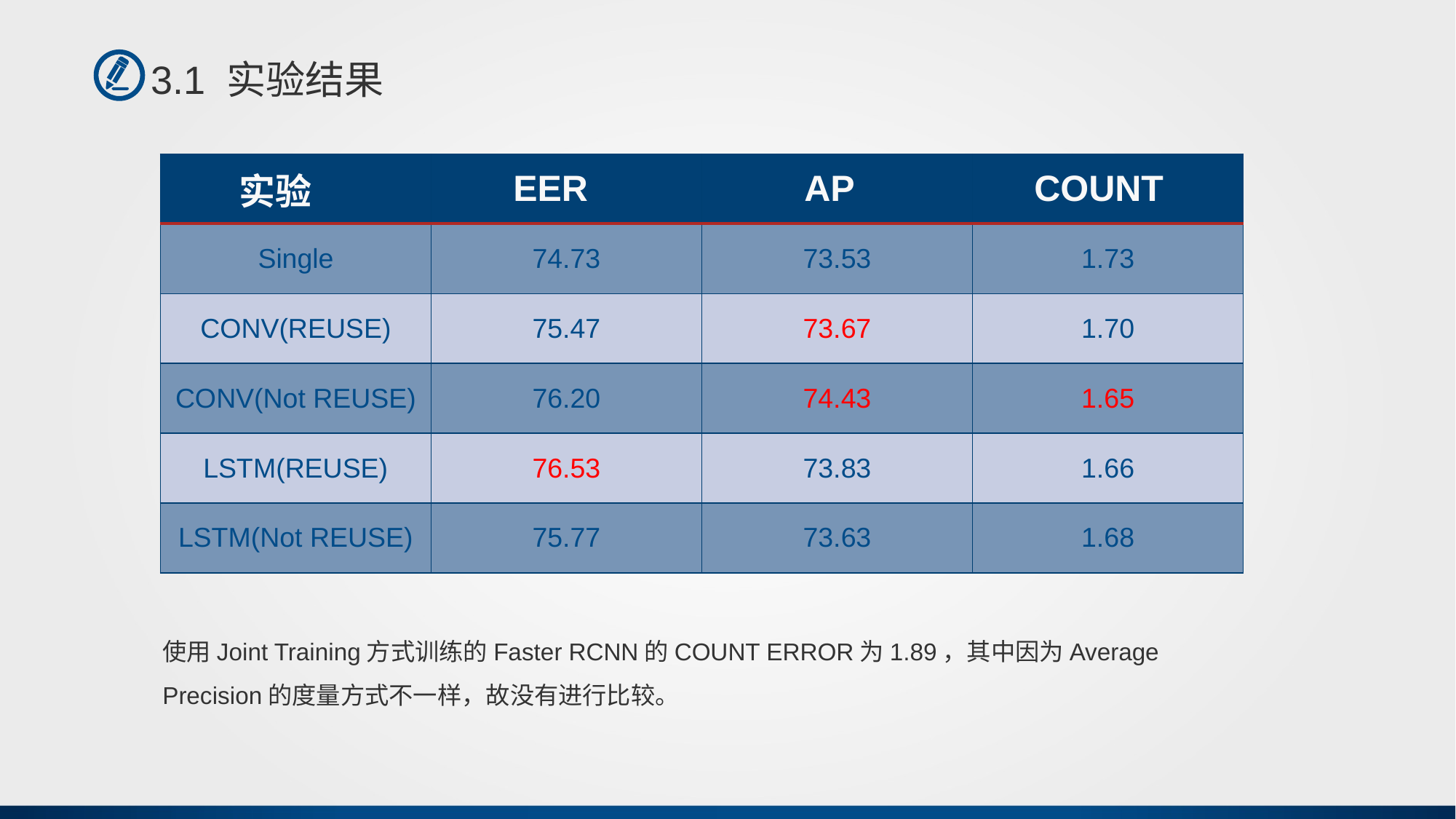

3.1 实验结果
| 实验 | EER | AP | COUNT |
| --- | --- | --- | --- |
| Single | 74.73 | 73.53 | 1.73 |
| CONV(REUSE) | 75.47 | 73.67 | 1.70 |
| CONV(Not REUSE) | 76.20 | 74.43 | 1.65 |
| LSTM(REUSE) | 76.53 | 73.83 | 1.66 |
| LSTM(Not REUSE) | 75.77 | 73.63 | 1.68 |
使用Joint Training方式训练的Faster RCNN的COUNT ERROR为1.89，其中因为Average Precision的度量方式不一样，故没有进行比较。